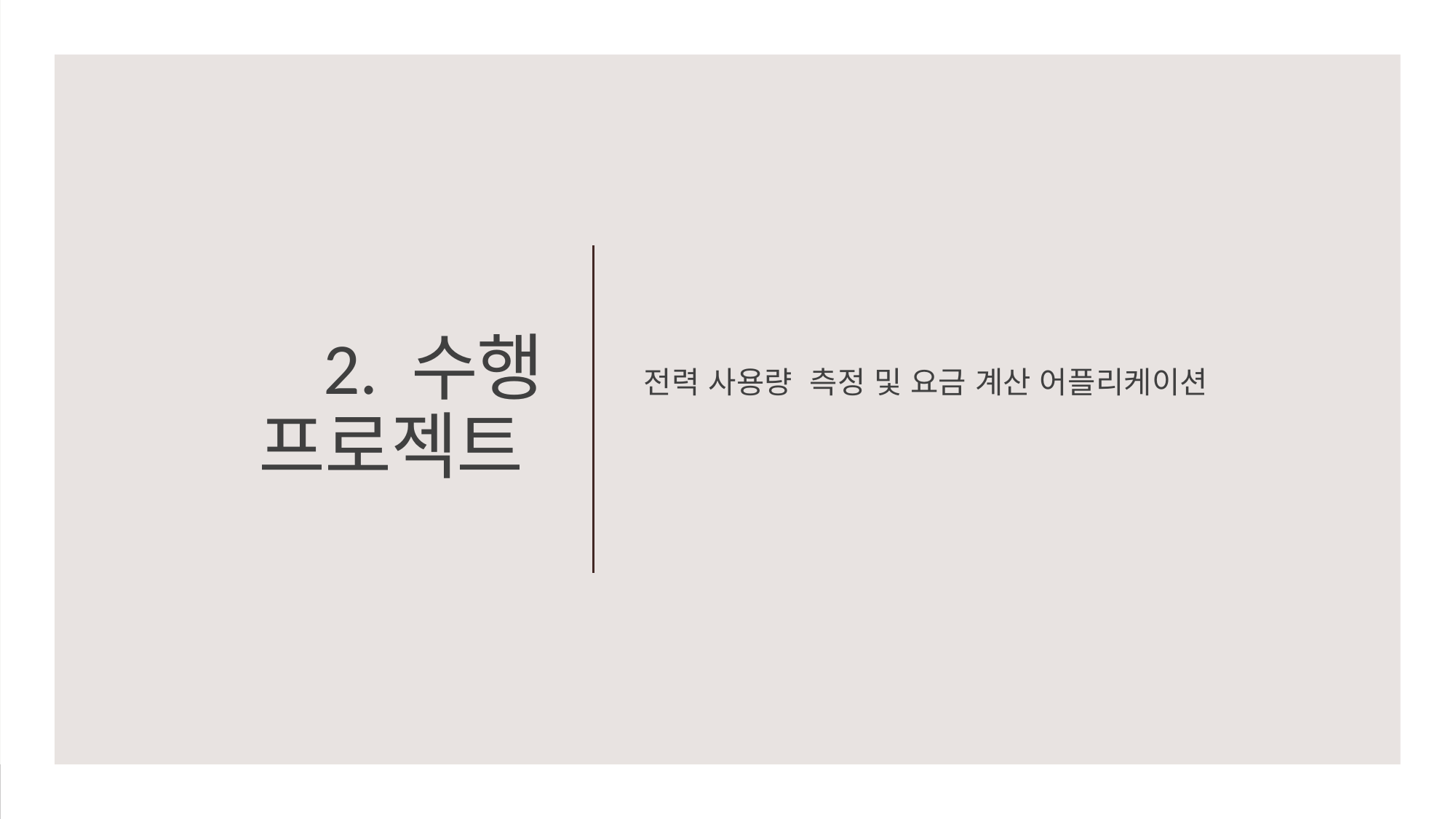

전력 사용량  측정 및 요금 계산 어플리케이션

# 2. 수행 프로젝트